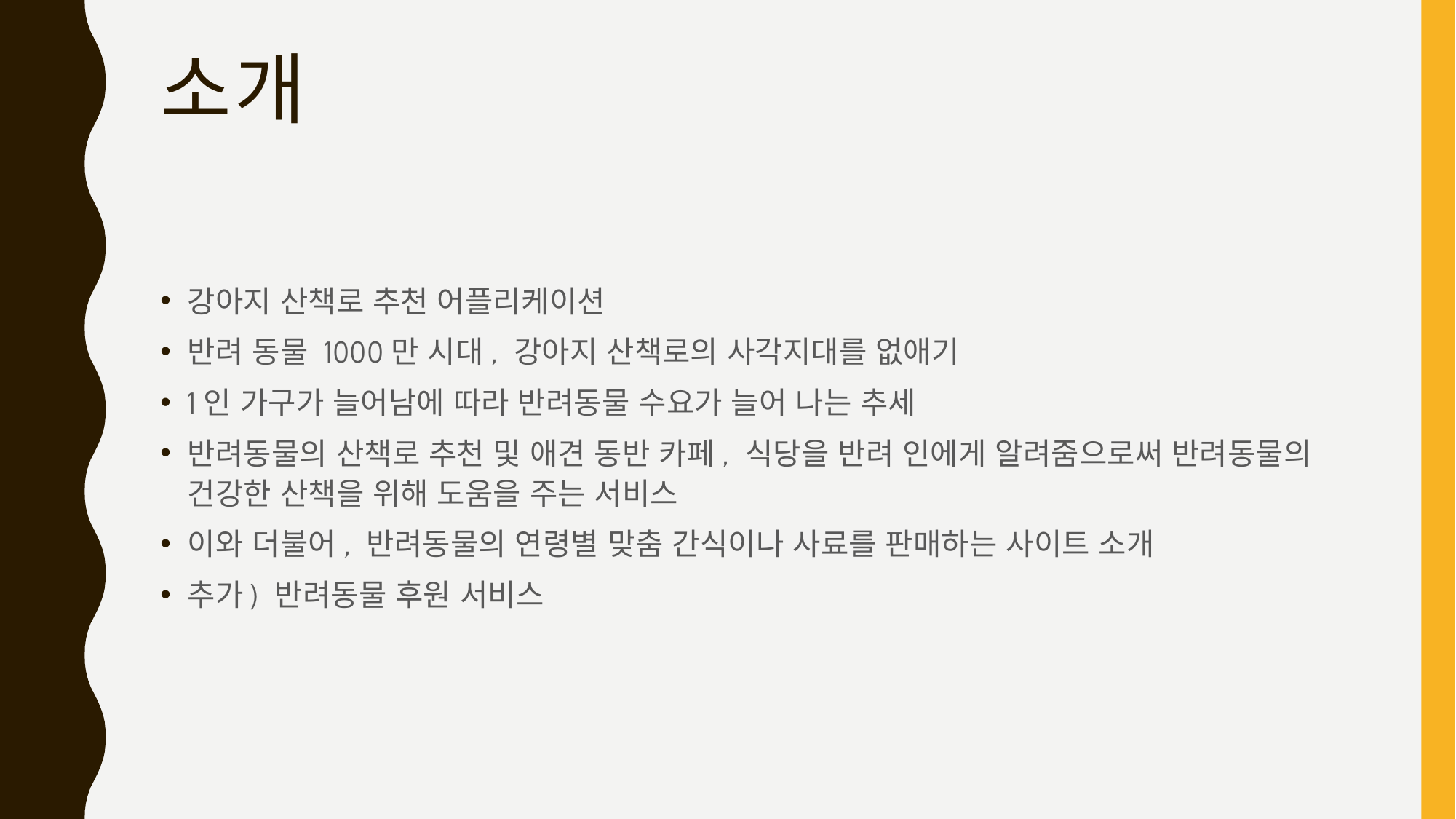

# 소개
강아지 산책로 추천 어플리케이션
반려 동물 1000만 시대, 강아지 산책로의 사각지대를 없애기
1인 가구가 늘어남에 따라 반려동물 수요가 늘어 나는 추세
반려동물의 산책로 추천 및 애견 동반 카페, 식당을 반려 인에게 알려줌으로써 반려동물의 건강한 산책을 위해 도움을 주는 서비스
이와 더불어, 반려동물의 연령별 맞춤 간식이나 사료를 판매하는 사이트 소개
추가) 반려동물 후원 서비스